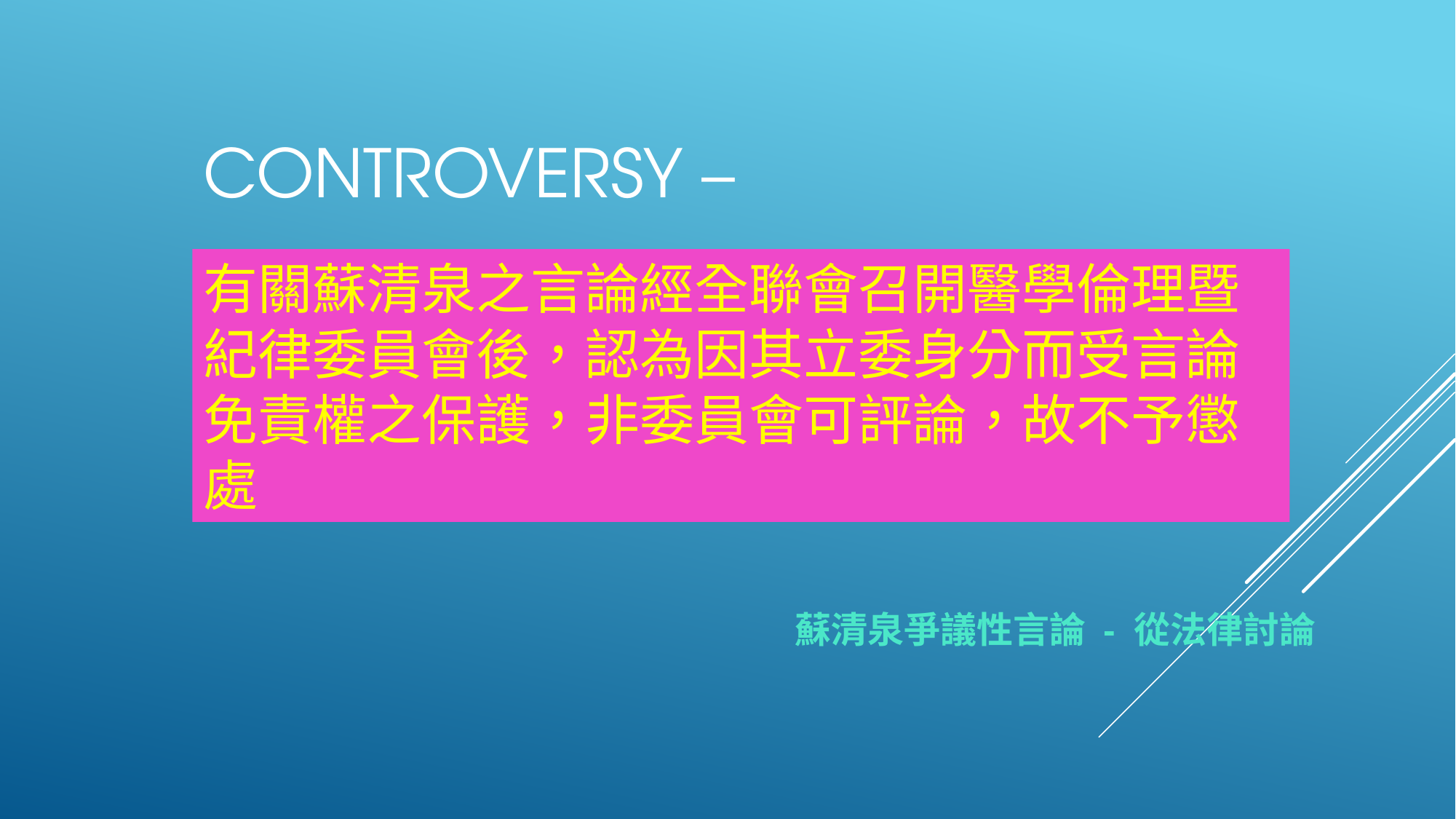

Controversy –

有關蘇清泉之言論經全聯會召開醫學倫理暨紀律委員會後，認為因其立委身分而受言論免責權之保護，非委員會可評論，故不予懲處
# 蘇清泉爭議性言論 - 從法律討論